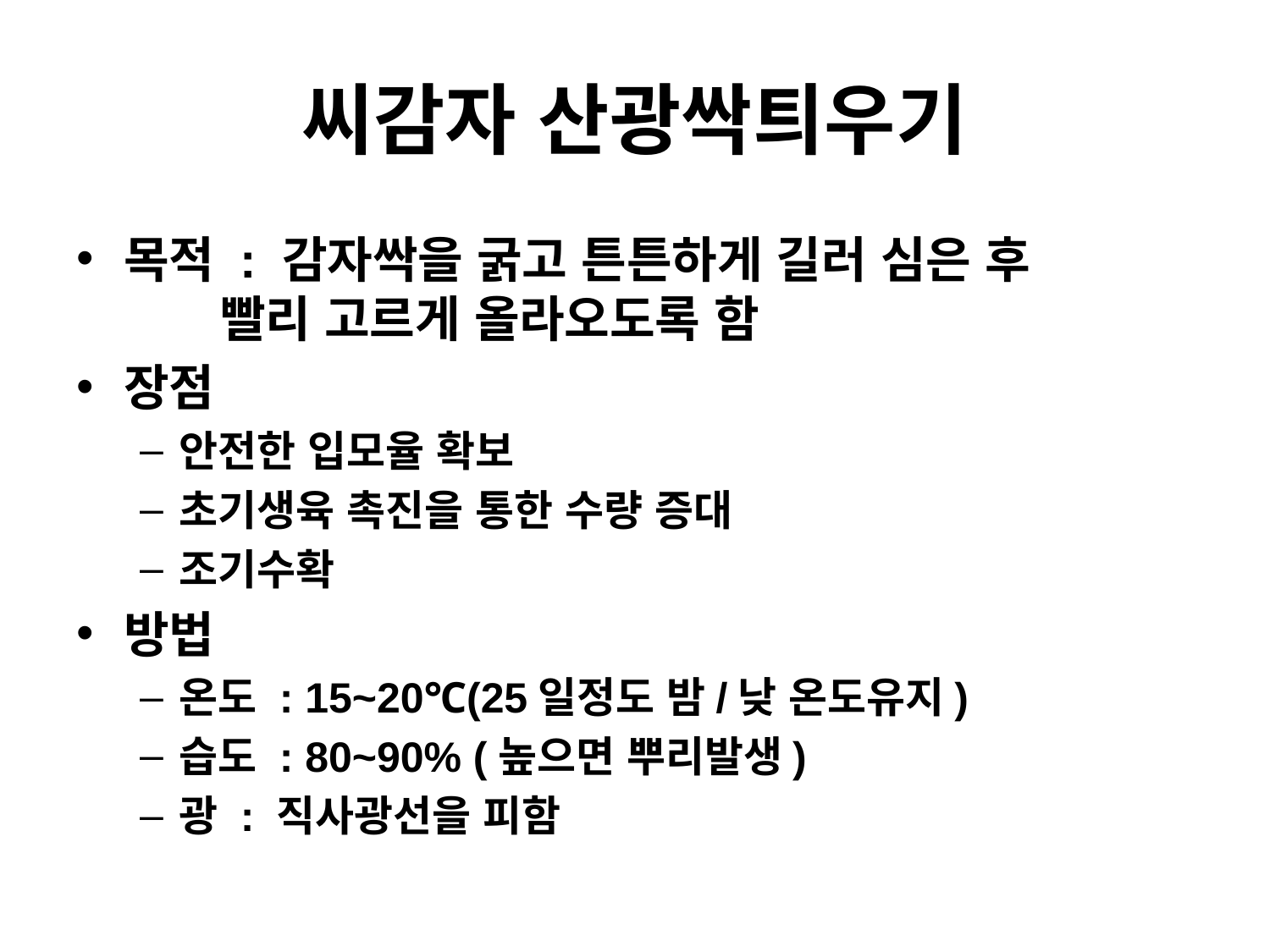

# 씨감자 산광싹틔우기
목적 : 감자싹을 굵고 튼튼하게 길러 심은 후                   빨리 고르게 올라오도록 함
장점
안전한 입모율 확보
초기생육 촉진을 통한 수량 증대
조기수확
방법
온도 : 15~20℃(25일정도 밤/낮 온도유지)
습도 : 80~90% (높으면 뿌리발생)
광 : 직사광선을 피함